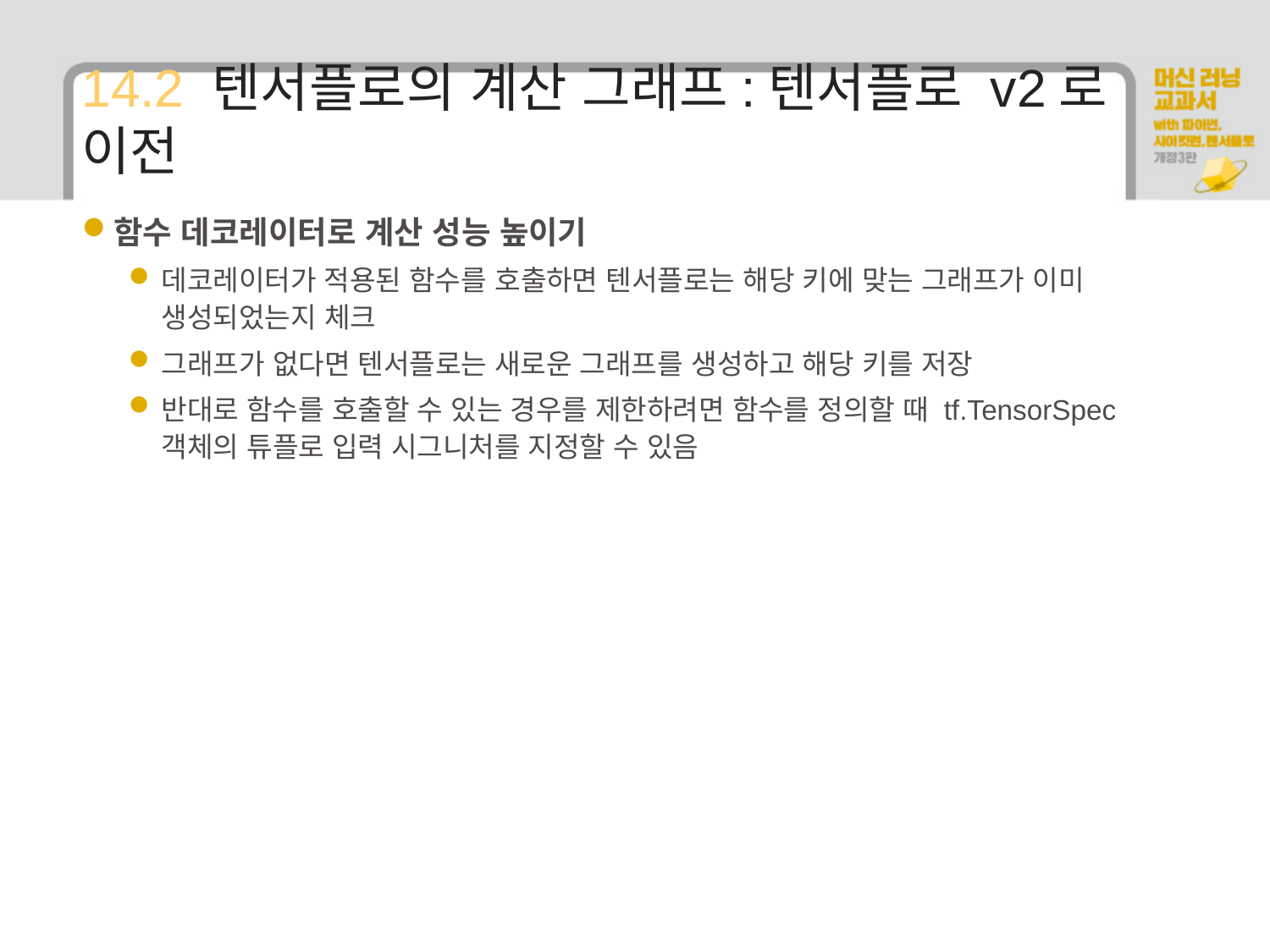

# 14.2 텐서플로의 계산 그래프:텐서플로 v2로 이전
함수 데코레이터로 계산 성능 높이기
데코레이터가 적용된 함수를 호출하면 텐서플로는 해당 키에 맞는 그래프가 이미 생성되었는지 체크
그래프가 없다면 텐서플로는 새로운 그래프를 생성하고 해당 키를 저장
반대로 함수를 호출할 수 있는 경우를 제한하려면 함수를 정의할 때 tf.TensorSpec 객체의 튜플로 입력 시그니처를 지정할 수 있음